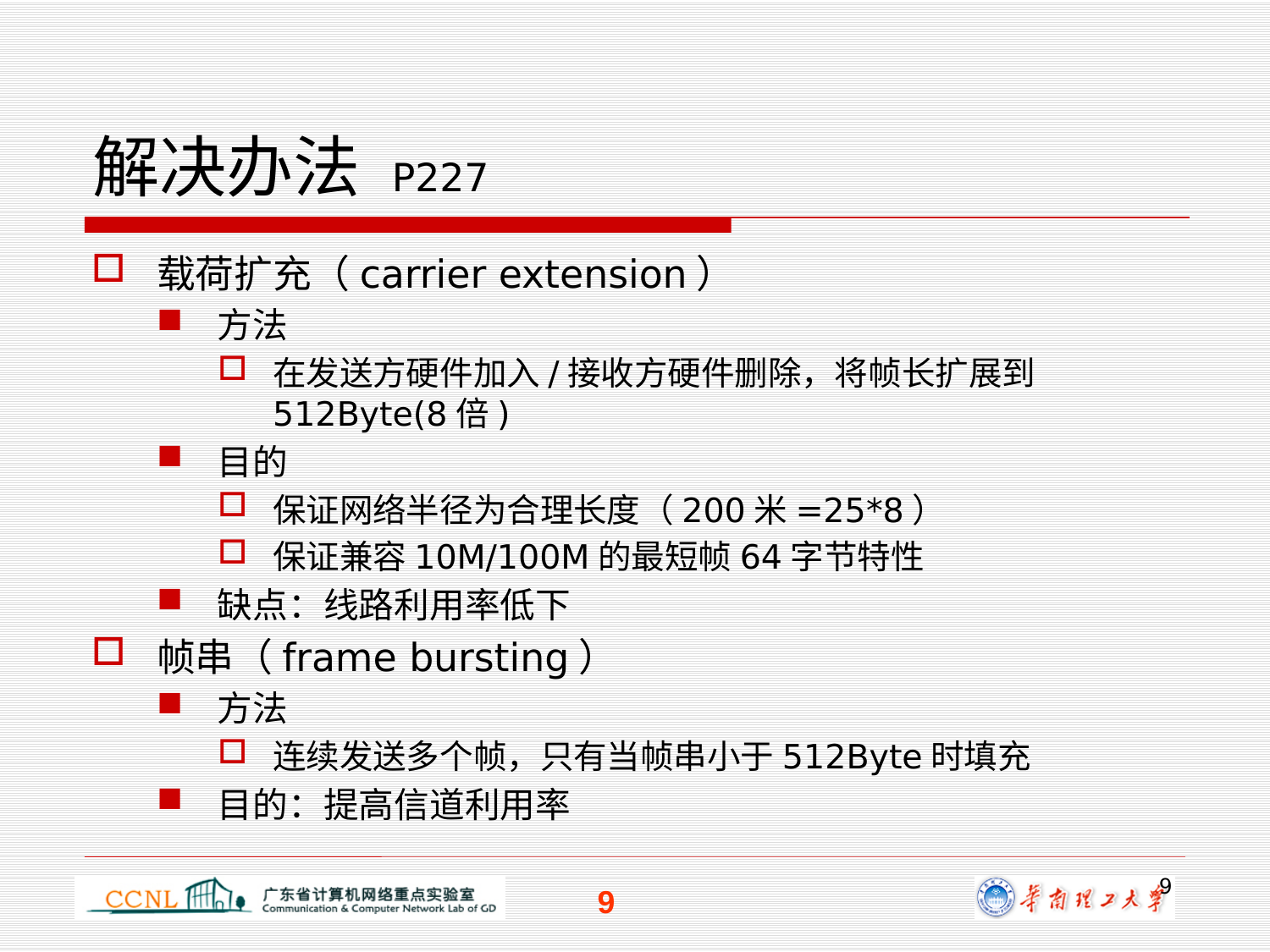

# 解决办法 P227
载荷扩充（carrier extension）
方法
在发送方硬件加入/接收方硬件删除，将帧长扩展到512Byte(8倍)
目的
保证网络半径为合理长度（200米=25*8）
保证兼容10M/100M的最短帧64字节特性
缺点：线路利用率低下
帧串（frame bursting）
方法
连续发送多个帧，只有当帧串小于512Byte时填充
目的：提高信道利用率
9